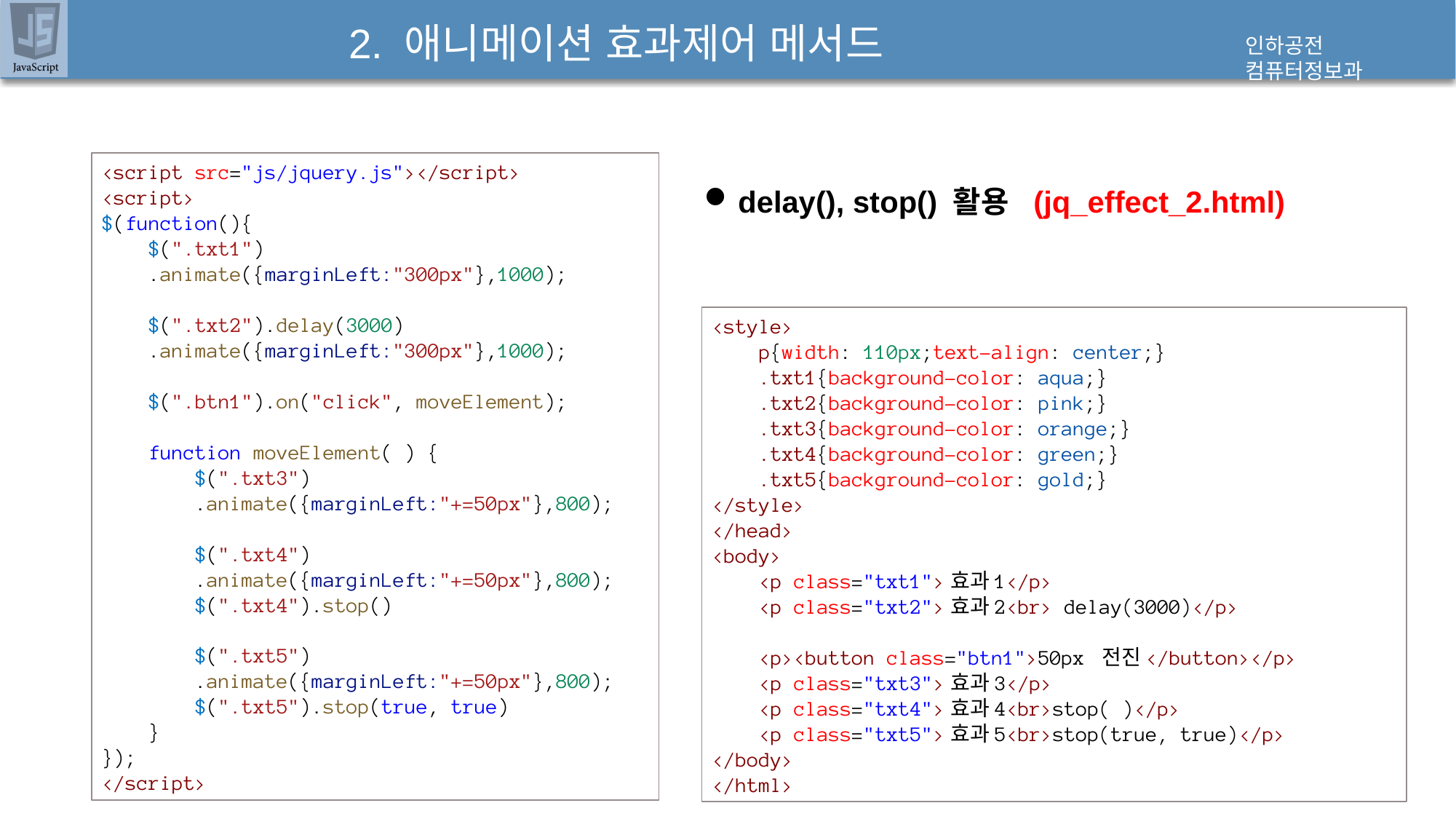

# 2. 애니메이션 효과제어 메서드
<script src="js/jquery.js"></script>
<script>
$(function(){
    $(".txt1")
    .animate({marginLeft:"300px"},1000);
    $(".txt2").delay(3000)
    .animate({marginLeft:"300px"},1000);
    $(".btn1").on("click", moveElement);
    function moveElement( ) {
        $(".txt3")
        .animate({marginLeft:"+=50px"},800);
        $(".txt4")
        .animate({marginLeft:"+=50px"},800);
        $(".txt4").stop()
        $(".txt5")
        .animate({marginLeft:"+=50px"},800);
        $(".txt5").stop(true, true)
    }
});
</script>
delay(), stop() 활용  (jq_effect_2.html)
<style>
    p{width: 110px;text-align: center;}
    .txt1{background-color: aqua;}
    .txt2{background-color: pink;}
    .txt3{background-color: orange;}
    .txt4{background-color: green;}
    .txt5{background-color: gold;}
</style>
</head>
<body>
    <p class="txt1">효과1</p>
    <p class="txt2">효과2<br> delay(3000)</p>
    <p><button class="btn1">50px 전진</button></p>
    <p class="txt3">효과3</p>
    <p class="txt4">효과4<br>stop( )</p>
    <p class="txt5">효과5<br>stop(true, true)</p>
</body>
</html>